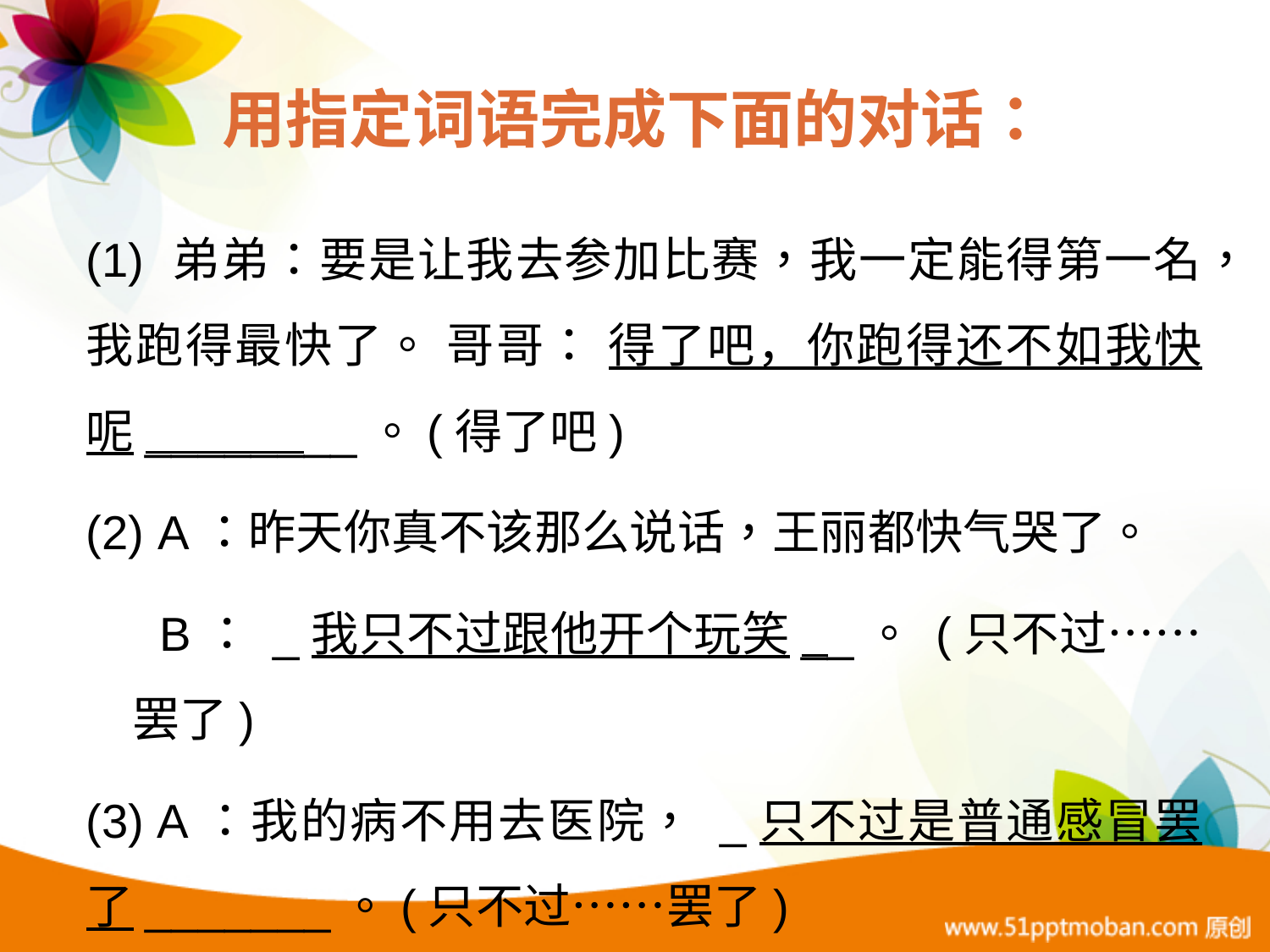

# 用指定词语完成下面的对话：

(1) 弟弟：要是让我去参加比赛，我一定能得第一名，我跑得最快了。 哥哥： 得了吧，你跑得还不如我快呢________。(得了吧)
(2) A：昨天你真不该那么说话，王丽都快气哭了。
  B： _我只不过跟他开个玩笑__。 (只不过……罢了)
(3) A：我的病不用去医院， _只不过是普通感冒罢了_______。(只不过……罢了)
     B：还是去吧，要是加重了就麻烦了。